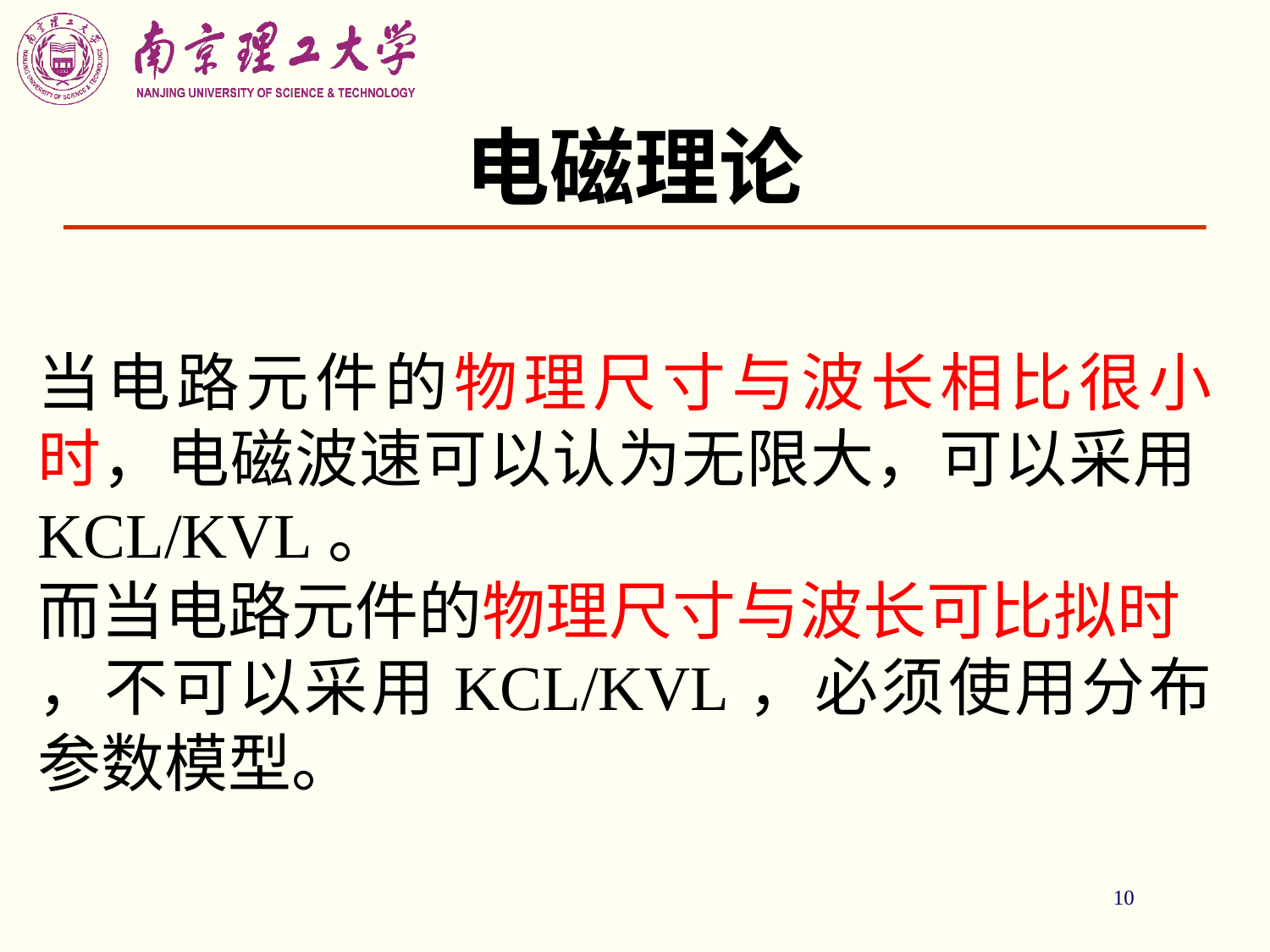

# 电磁理论
当电路元件的物理尺寸与波长相比很小时，电磁波速可以认为无限大，可以采用KCL/KVL。
而当电路元件的物理尺寸与波长可比拟时
，不可以采用KCL/KVL，必须使用分布参数模型。